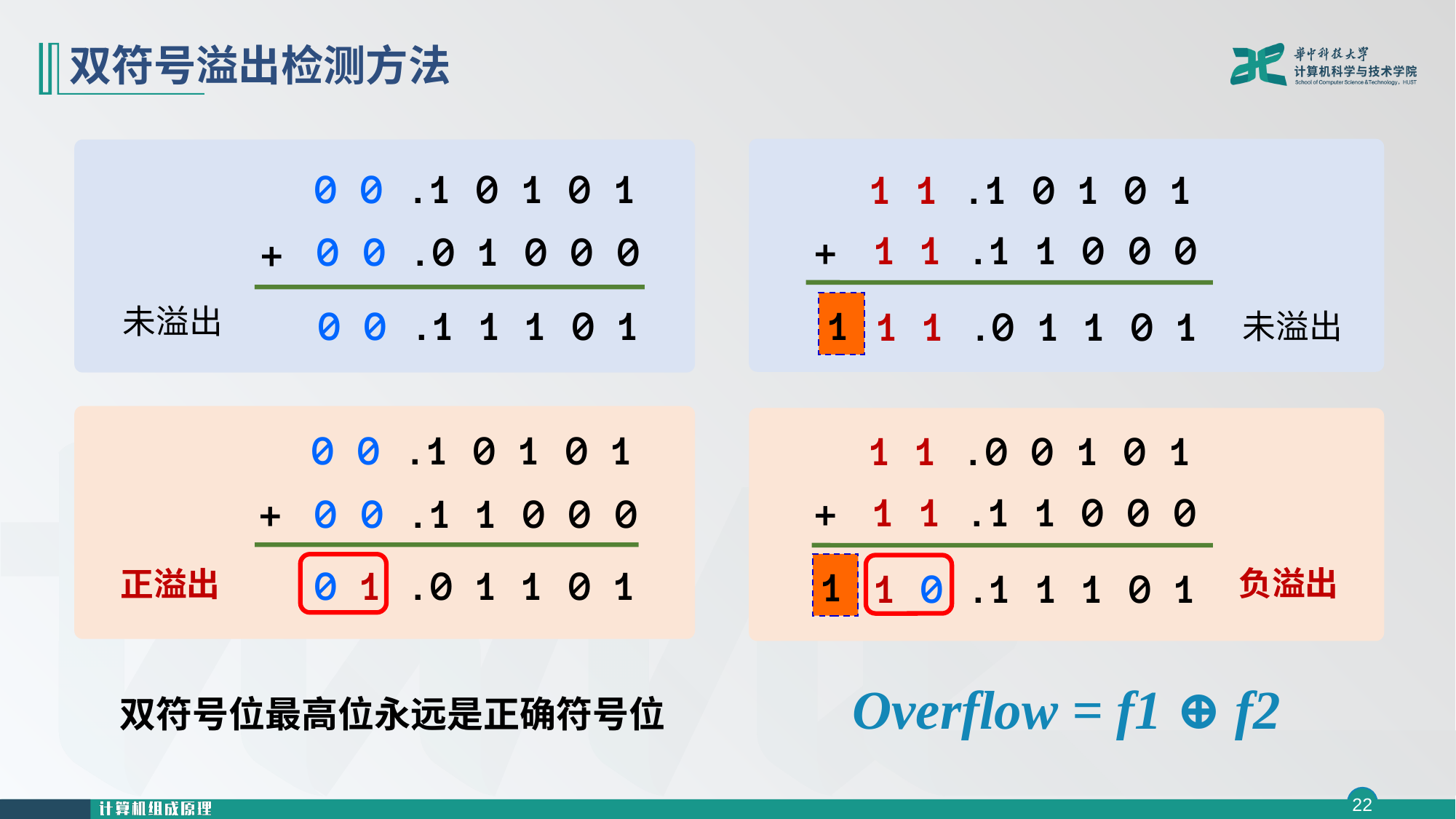

# 双符号溢出检测方法

1 1 .1 0 1 0 1
+
1 1 .1 1 0 0 0
1
1 1 .0 1 1 0 1

0 0 .1 0 1 0 1
0 0 .0 1 0 0 0
+

0 0 .1 1 1 0 1

未溢出
未溢出

0 0 .1 0 1 0 1
+
0 0 .1 1 0 0 0

  0 1 .0 1 1 0 1

1 1 .0 0 1 0 1
+
1 1 .1 1 0 0 0

1
  1 0 .1 1 1 0 1

负溢出
正溢出
Overflow = f1 ⊕ f2
双符号位最高位永远是正确符号位